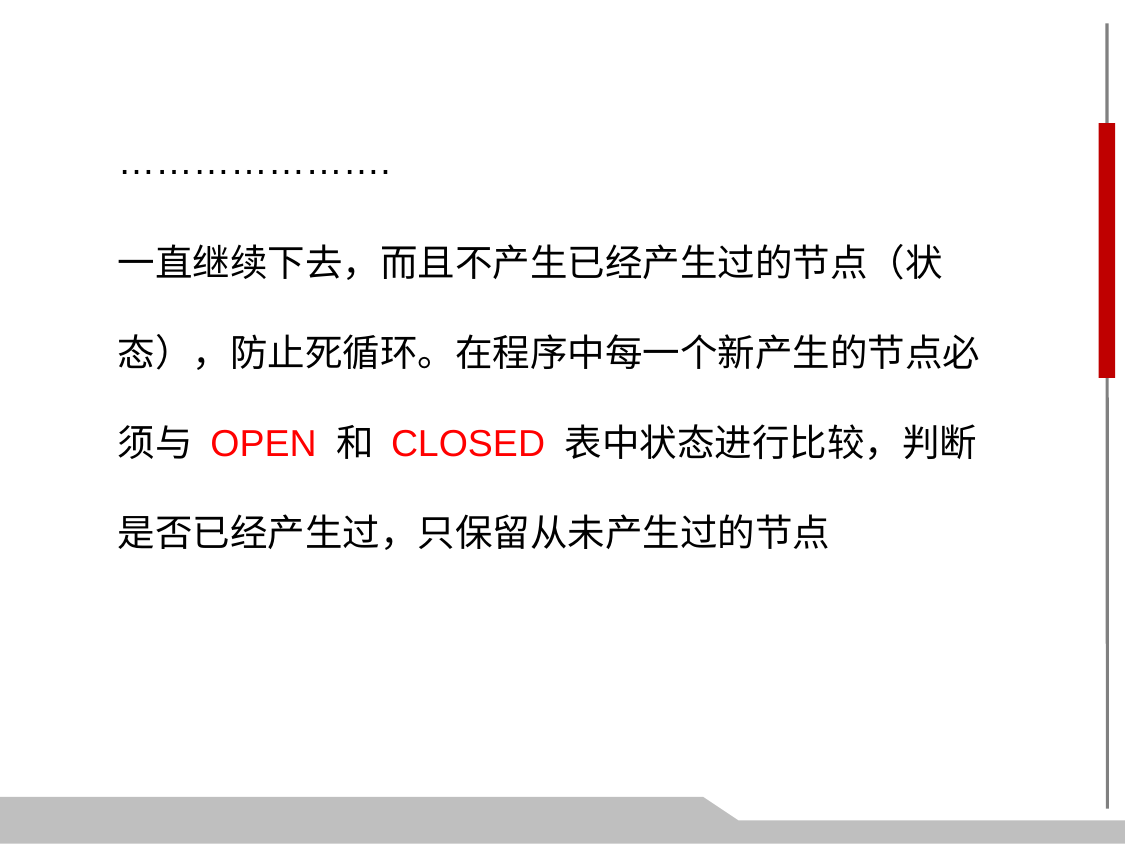

………………….
一直继续下去，而且不产生已经产生过的节点（状态），防止死循环。在程序中每一个新产生的节点必须与 OPEN 和 CLOSED 表中状态进行比较，判断是否已经产生过，只保留从未产生过的节点